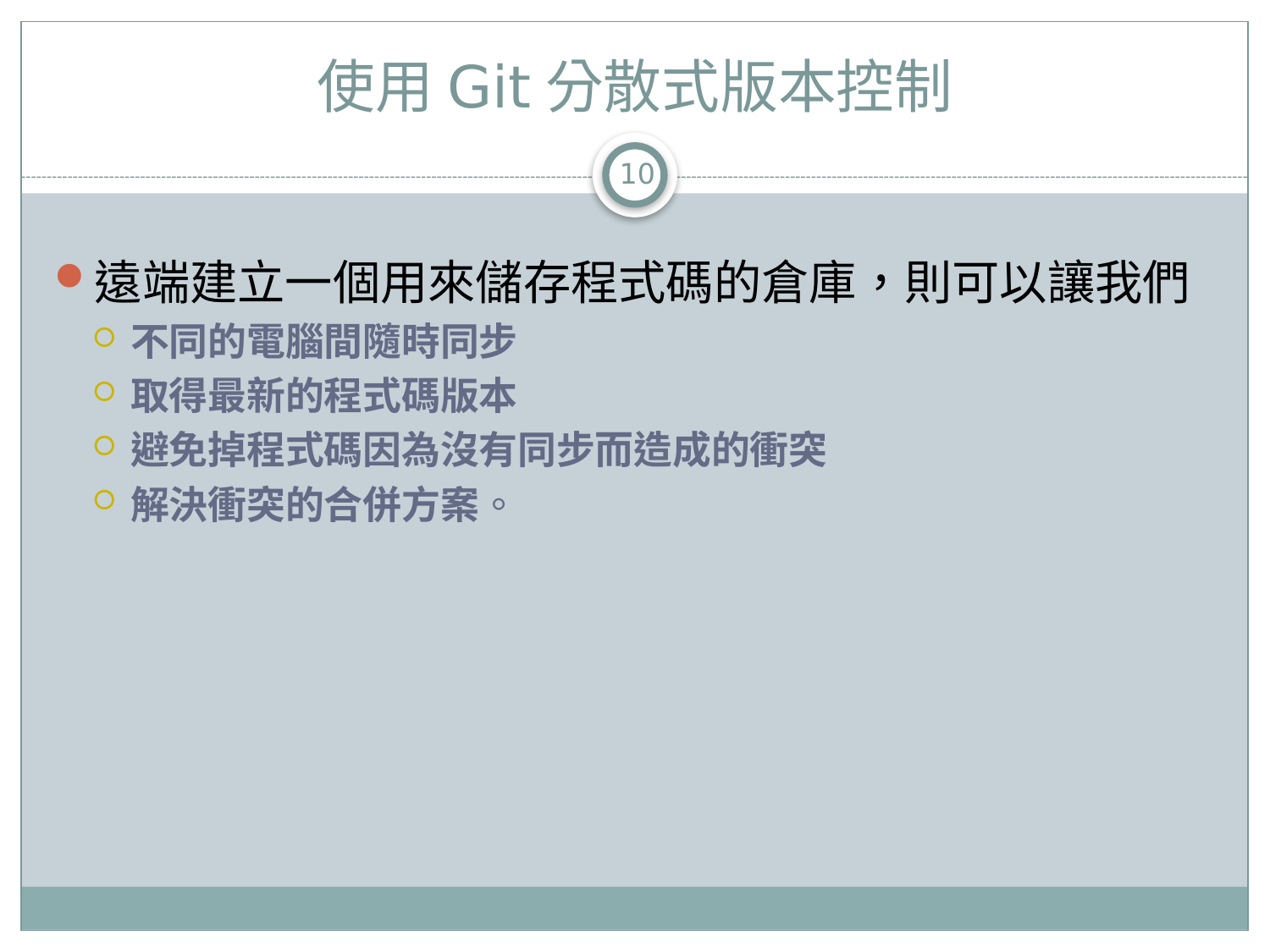

# 使用Git分散式版本控制
10
遠端建立一個用來儲存程式碼的倉庫，則可以讓我們
不同的電腦間隨時同步
取得最新的程式碼版本
避免掉程式碼因為沒有同步而造成的衝突
解決衝突的合併方案。